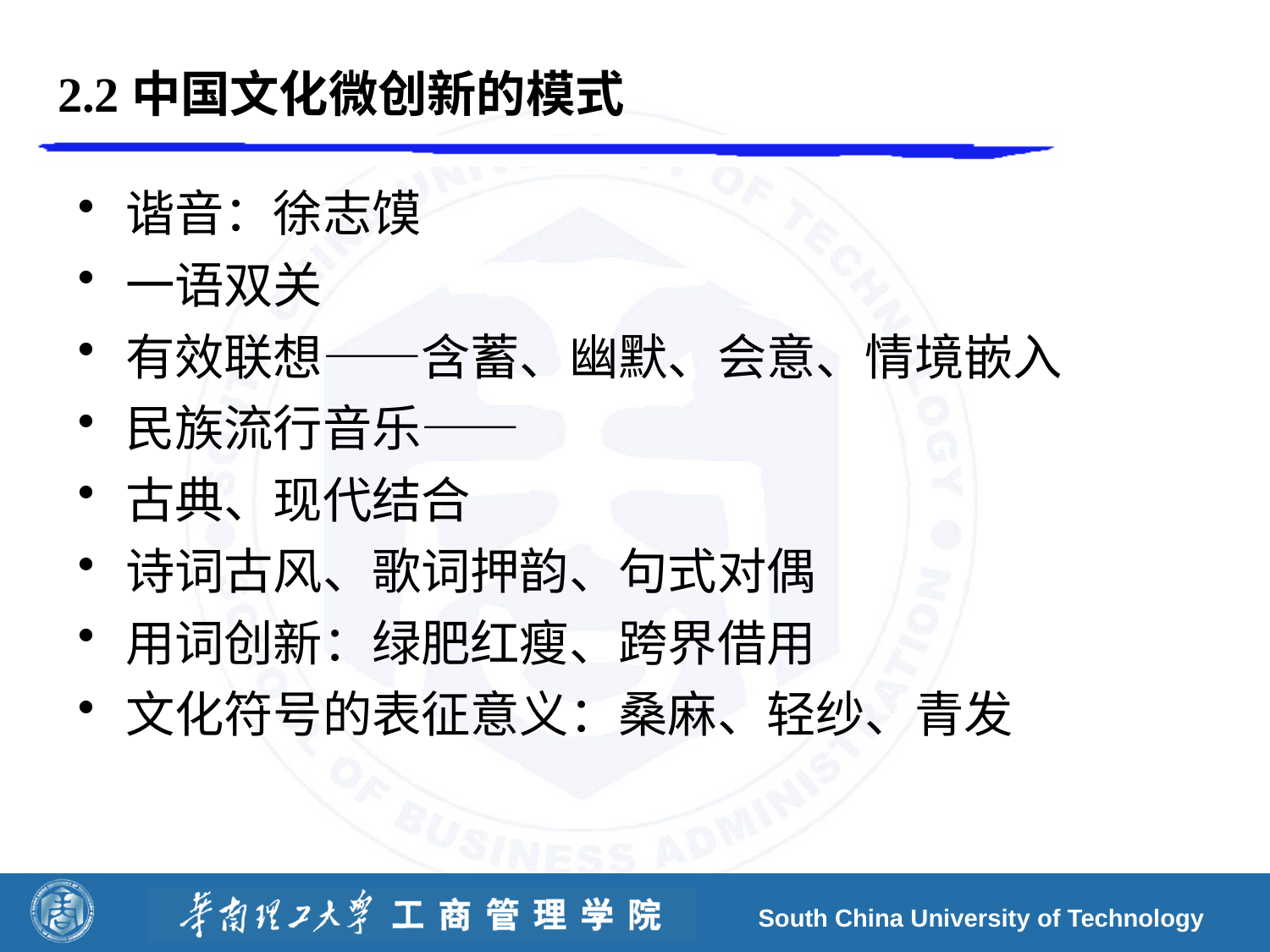

# 2.2中国文化微创新的模式
谐音：徐志馍
一语双关
有效联想——含蓄、幽默、会意、情境嵌入
民族流行音乐——
古典、现代结合
诗词古风、歌词押韵、句式对偶
用词创新：绿肥红瘦、跨界借用
文化符号的表征意义：桑麻、轻纱、青发

South China University of Technology